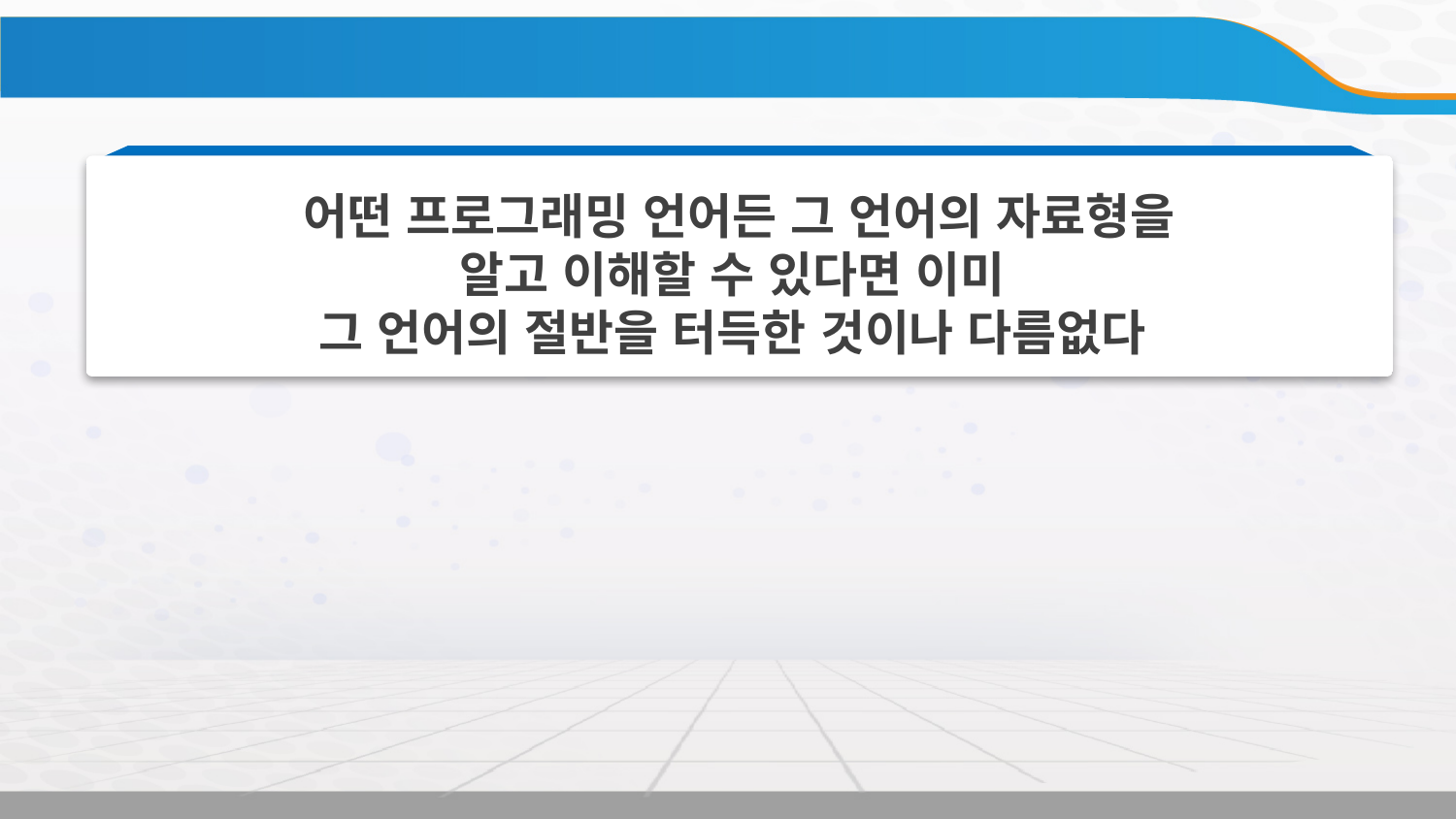

어떤 프로그래밍 언어든 그 언어의 자료형을
알고 이해할 수 있다면 이미
그 언어의 절반을 터득한 것이나 다름없다